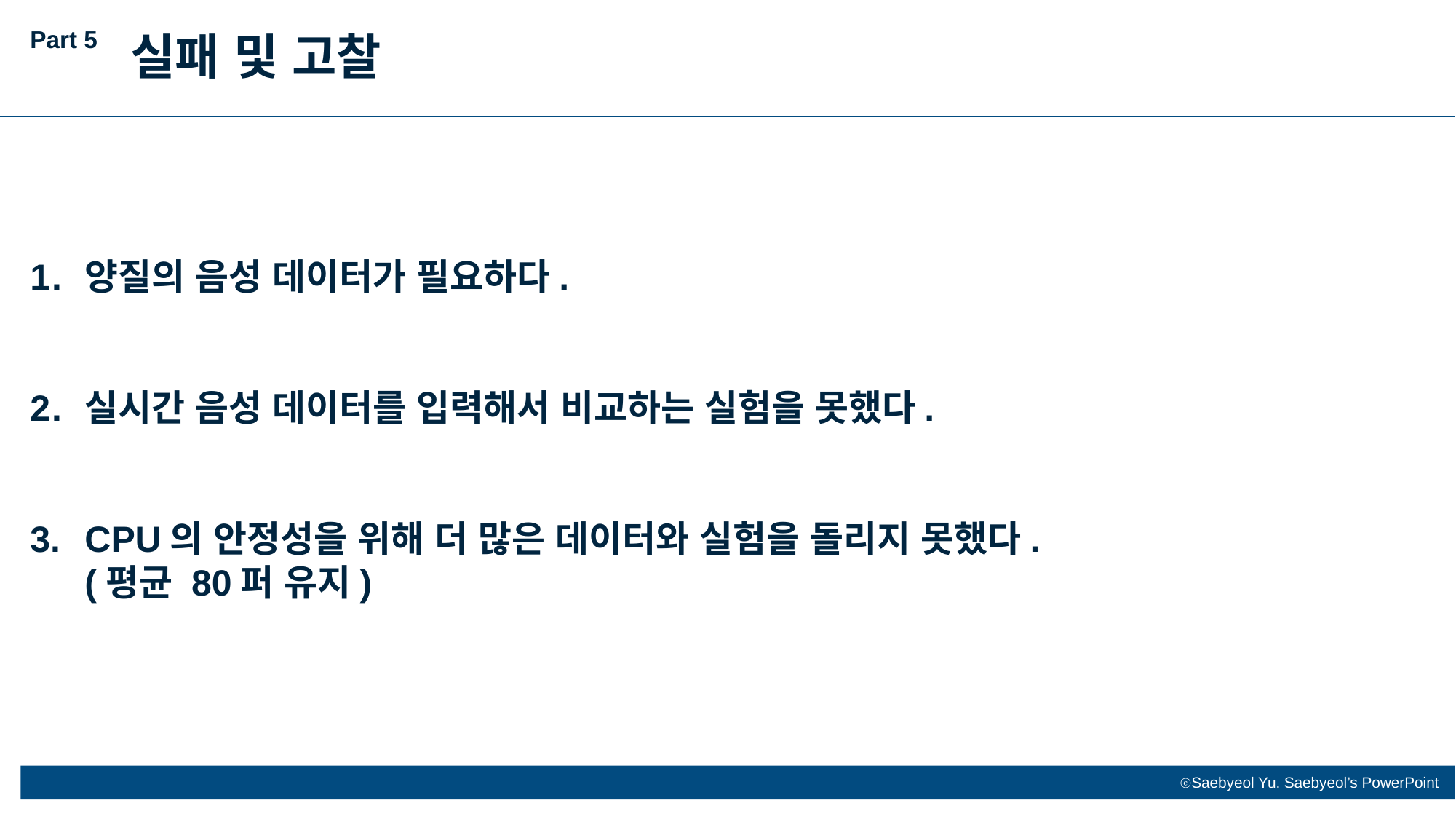

Part 5
실패 및 고찰

양질의 음성 데이터가 필요하다.

실시간 음성 데이터를 입력해서 비교하는 실험을 못했다.

CPU의 안정성을 위해 더 많은 데이터와 실험을 돌리지 못했다.(평균 80퍼 유지)